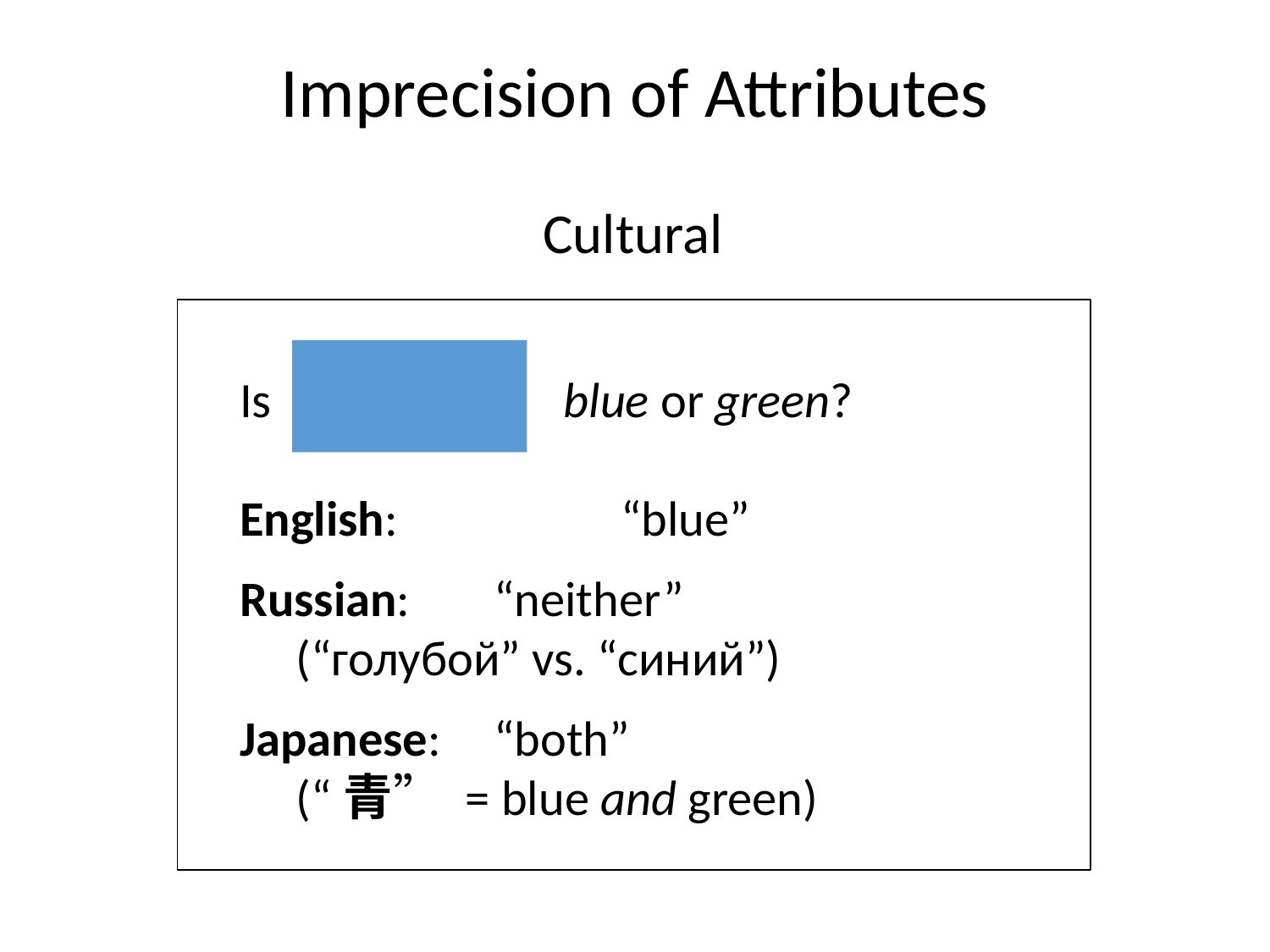

Imprecision of Attributes
Cultural

Is                          blue or green?

English: 		“blue”

Russian: 	“neither”
     (“голубой” vs. “синий”)

Japanese: 	“both”
     (“青” = blue and green)